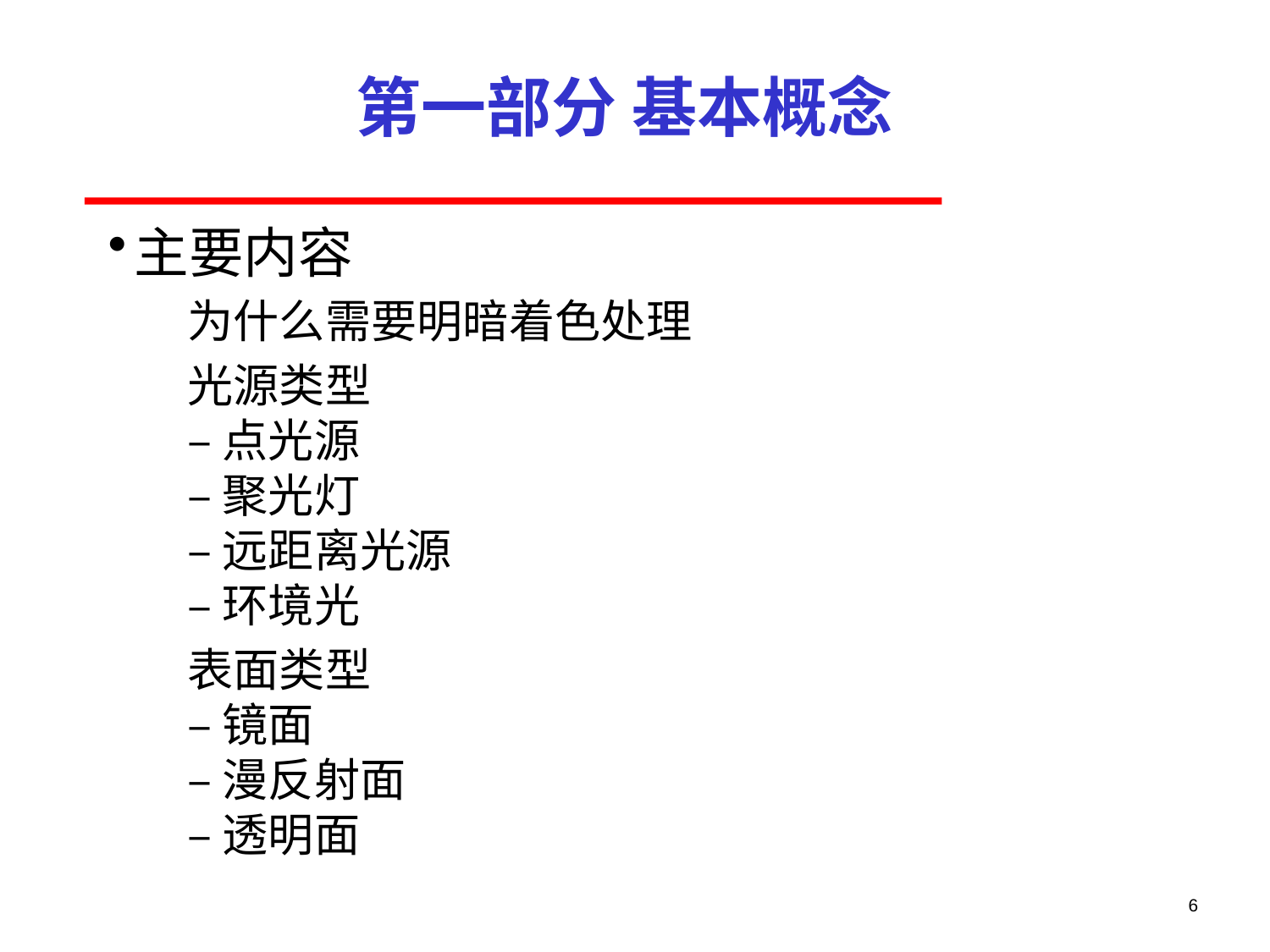

# 第一部分 基本概念
主要内容
为什么需要明暗着色处理
光源类型
– 点光源
– 聚光灯
– 远距离光源
– 环境光
表面类型
– 镜面
– 漫反射面
– 透明面
6